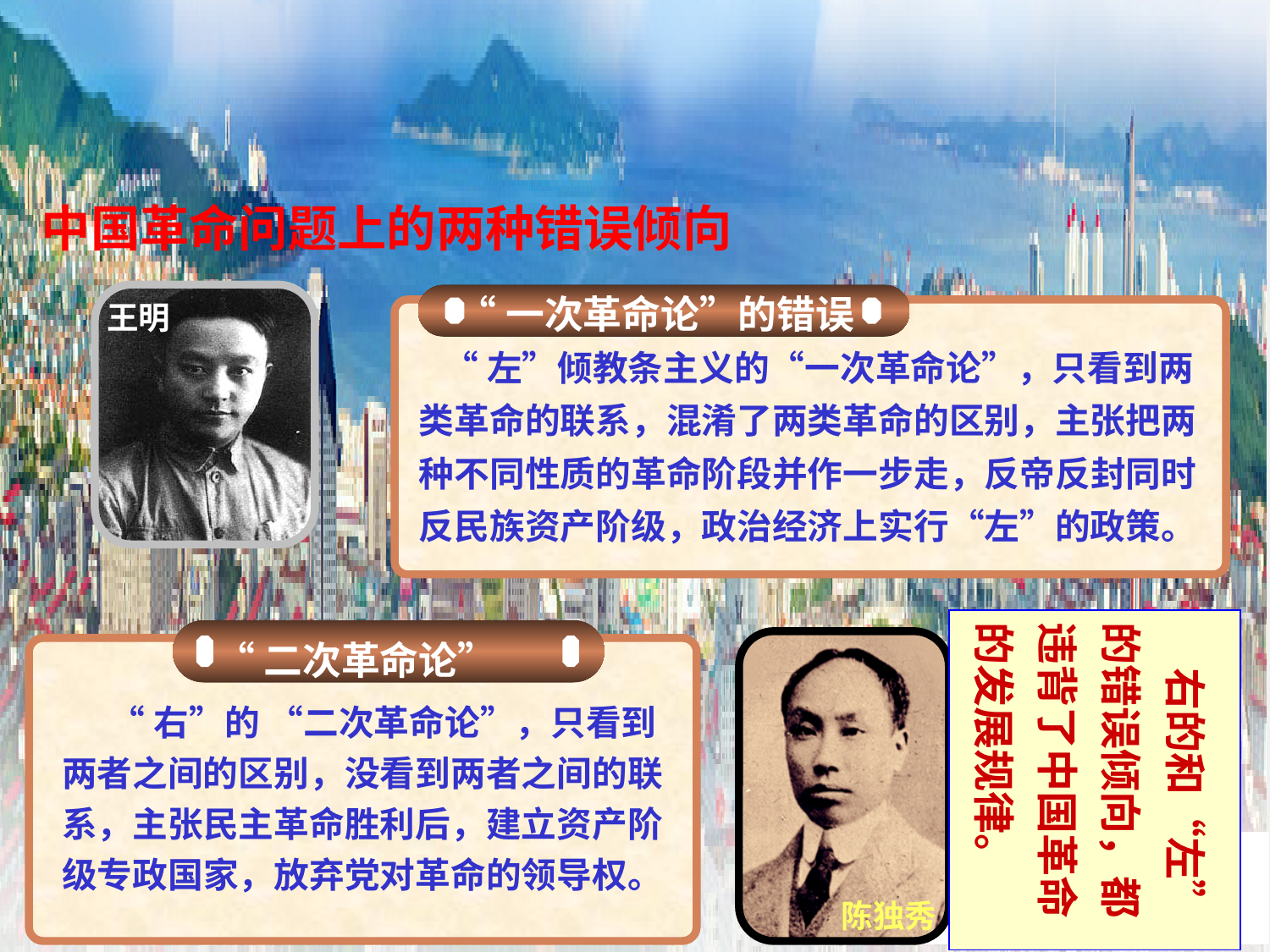

中国革命问题上的两种错误倾向

“一次革命论”的错误

   “左”倾教条主义的“一次革命论”，只看到两类革命的联系，混淆了两类革命的区别，主张把两种不同性质的革命阶段并作一步走，反帝反封同时反民族资产阶级，政治经济上实行“左”的政策。

王明
   右的和“左”的错误倾向，都违背了中国革命的发展规律。

“二次革命论”

      “右”的 “二次革命论”，只看到两者之间的区别，没看到两者之间的联系，主张民主革命胜利后，建立资产阶级专政国家，放弃党对革命的领导权。

陈独秀